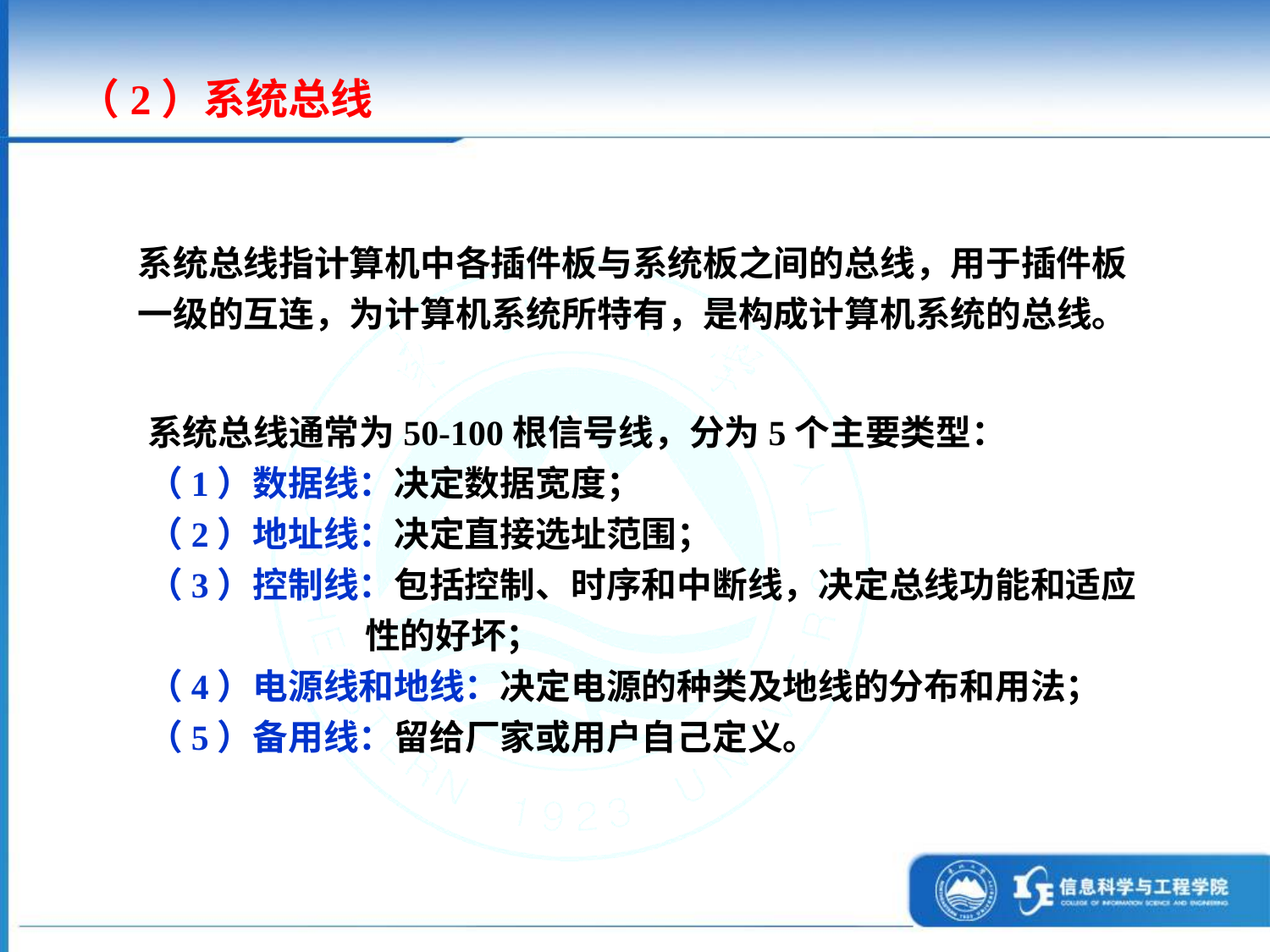

（2）系统总线
系统总线指计算机中各插件板与系统板之间的总线，用于插件板一级的互连，为计算机系统所特有，是构成计算机系统的总线。

系统总线通常为50-100根信号线，分为5个主要类型：
（1）数据线：决定数据宽度；
（2）地址线：决定直接选址范围；
（3）控制线：包括控制、时序和中断线，决定总线功能和适应
                          性的好坏；
（4）电源线和地线：决定电源的种类及地线的分布和用法；
（5）备用线：留给厂家或用户自己定义。